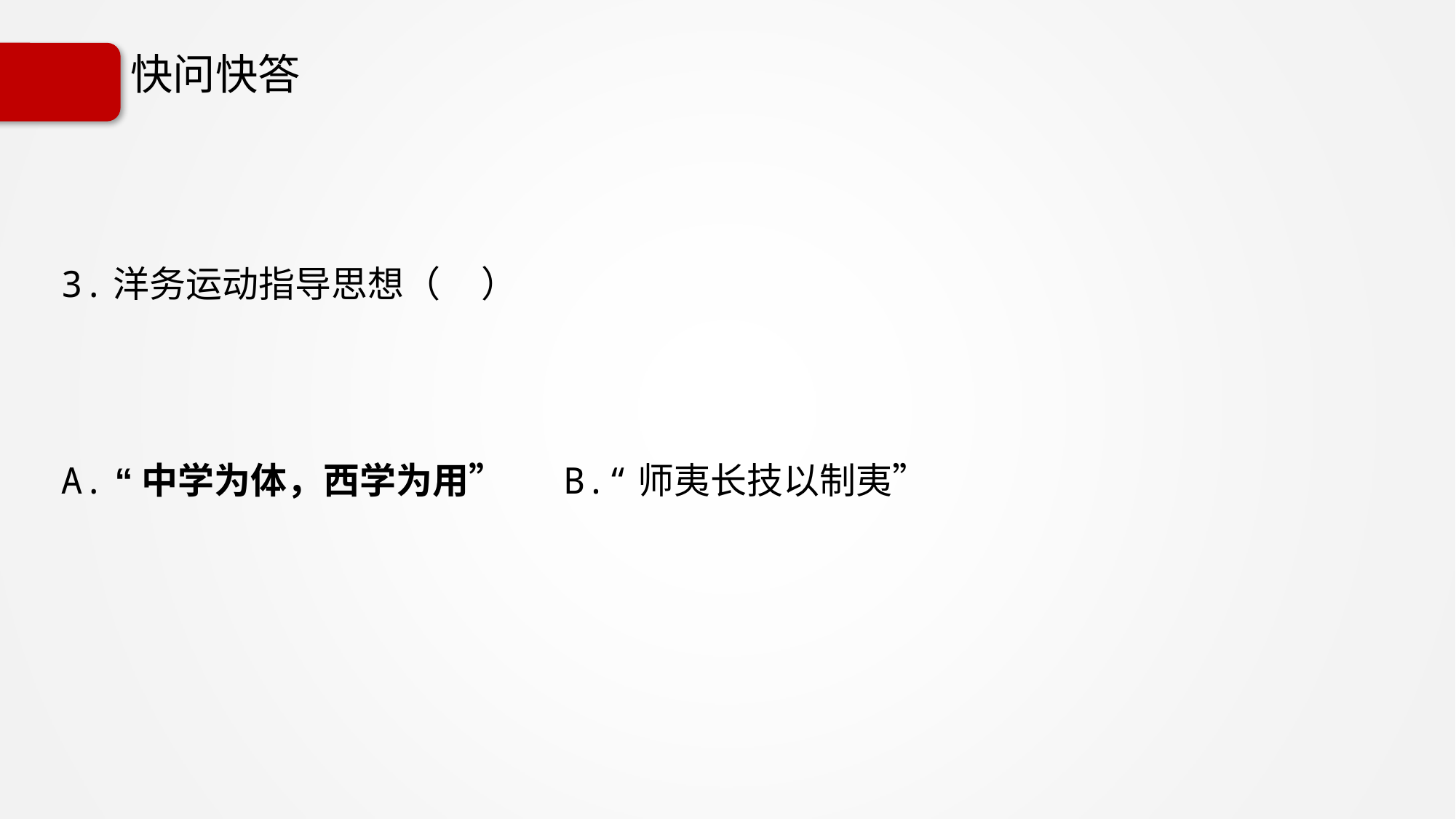

# 快问快答
3.洋务运动指导思想（     ）

A. “中学为体，西学为用”      B.“师夷长技以制夷”